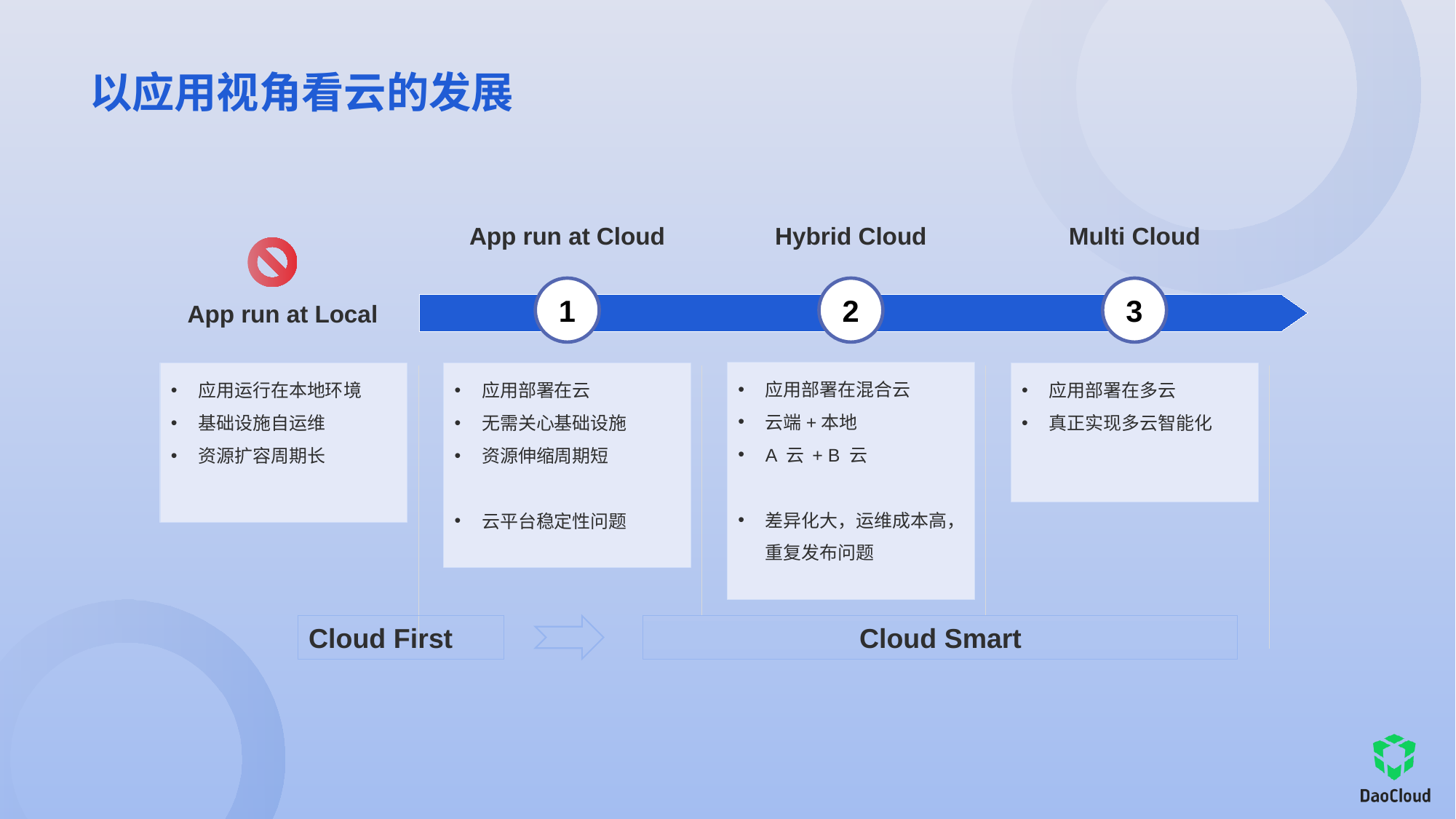

# 以应用视角看云的发展
App run at Cloud
Hybrid Cloud
Multi Cloud

App run at Local
1
2
3

应用部署在混合云
云端+本地
A 云 + B 云

差异化大，运维成本高，重复发布问题

应用部署在多云
真正实现多云智能化
应用运行在本地环境
基础设施自运维
资源扩容周期长
应用部署在云
无需关心基础设施
资源伸缩周期短

云平台稳定性问题
Cloud First

Cloud Smart
7